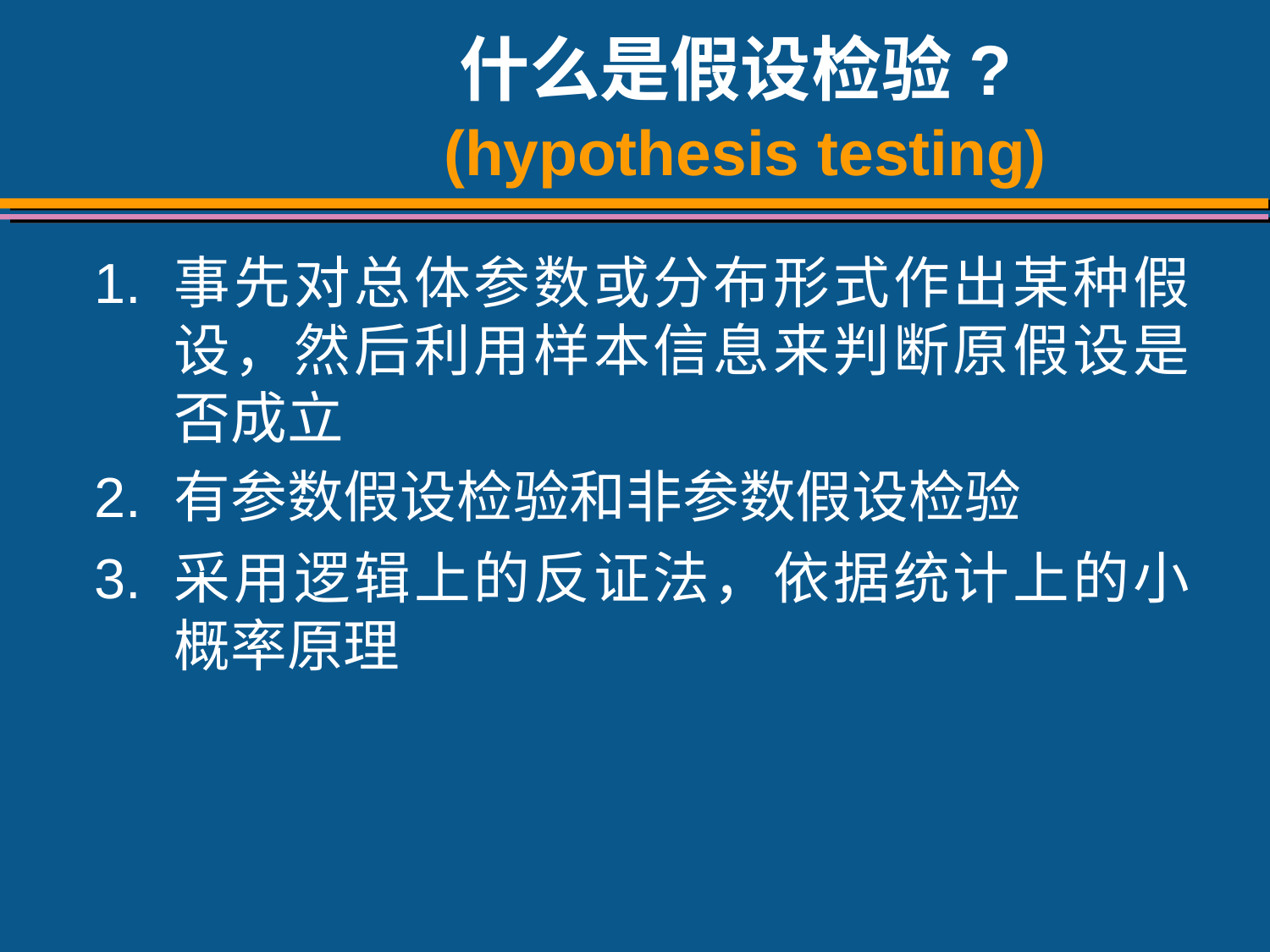

# 什么是假设检验? (hypothesis testing)
事先对总体参数或分布形式作出某种假设，然后利用样本信息来判断原假设是否成立
有参数假设检验和非参数假设检验
采用逻辑上的反证法，依据统计上的小概率原理